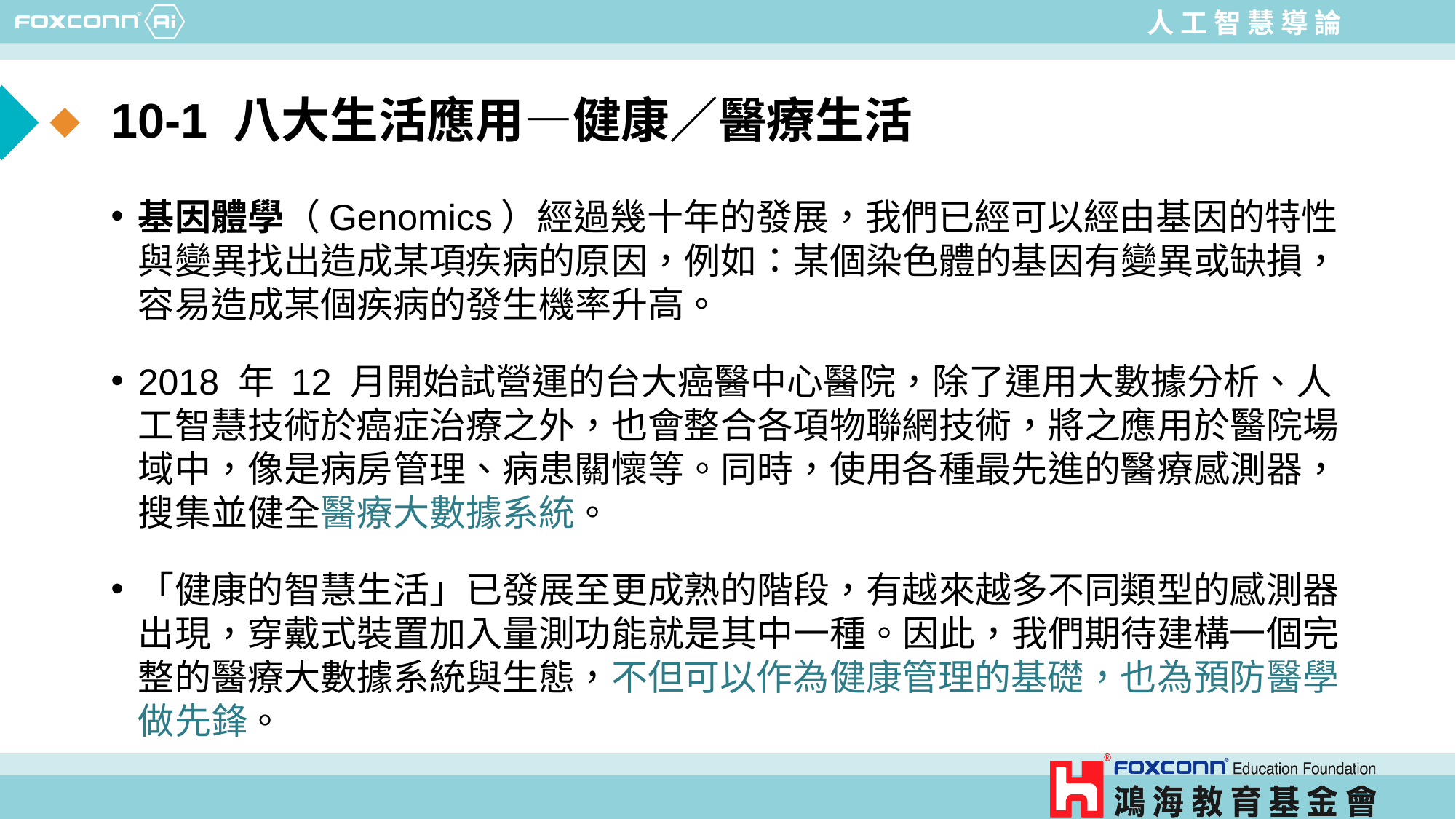

# 10-1 八大生活應用—健康／醫療生活
基因體學（Genomics）經過幾十年的發展，我們已經可以經由基因的特性與變異找出造成某項疾病的原因，例如：某個染色體的基因有變異或缺損，容易造成某個疾病的發生機率升高。
2018 年 12 月開始試營運的台大癌醫中心醫院，除了運用大數據分析、人工智慧技術於癌症治療之外，也會整合各項物聯網技術，將之應用於醫院場域中，像是病房管理、病患關懷等。同時，使用各種最先進的醫療感測器，搜集並健全醫療大數據系統。
「健康的智慧生活」已發展至更成熟的階段，有越來越多不同類型的感測器出現，穿戴式裝置加入量測功能就是其中一種。因此，我們期待建構一個完整的醫療大數據系統與生態，不但可以作為健康管理的基礎，也為預防醫學做先鋒。